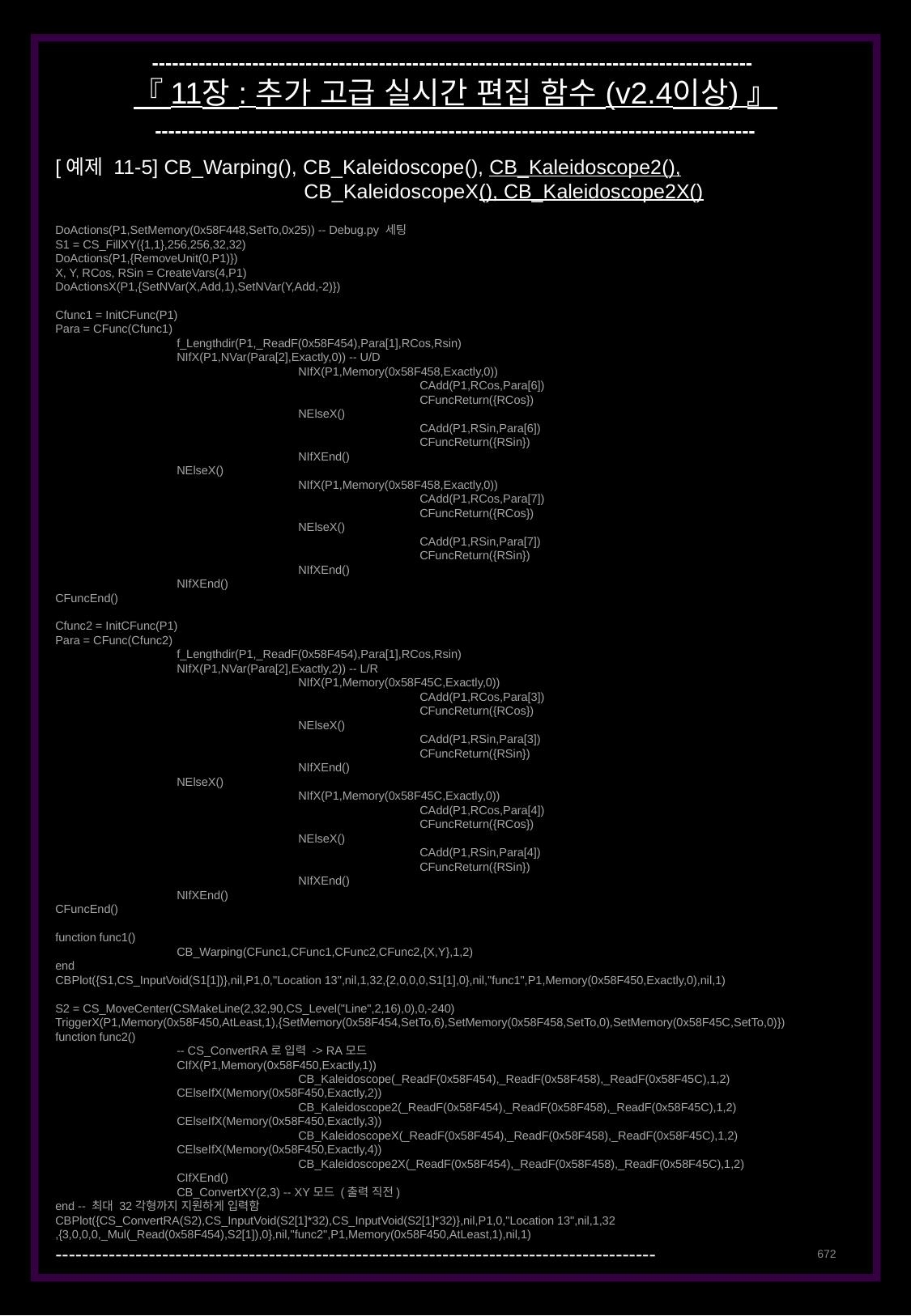

------------------------------------------------------------------------------------------
『 11장 : 추가 고급 실시간 편집 함수 (v2.4이상) 』
------------------------------------------------------------------------------------------
[예제 11-5] CB_Warping(), CB_Kaleidoscope(), CB_Kaleidoscope2(),
		 CB_KaleidoscopeX(), CB_Kaleidoscope2X()

DoActions(P1,SetMemory(0x58F448,SetTo,0x25)) -- Debug.py 세팅
S1 = CS_FillXY({1,1},256,256,32,32)
DoActions(P1,{RemoveUnit(0,P1)})
X, Y, RCos, RSin = CreateVars(4,P1)
DoActionsX(P1,{SetNVar(X,Add,1),SetNVar(Y,Add,-2)})

Cfunc1 = InitCFunc(P1)
Para = CFunc(Cfunc1)
	f_Lengthdir(P1,_ReadF(0x58F454),Para[1],RCos,Rsin)
	NIfX(P1,NVar(Para[2],Exactly,0)) -- U/D
		NIfX(P1,Memory(0x58F458,Exactly,0))
			CAdd(P1,RCos,Para[6])
			CFuncReturn({RCos})
		NElseX()
			CAdd(P1,RSin,Para[6])
			CFuncReturn({RSin})
		NIfXEnd()
	NElseX()
		NIfX(P1,Memory(0x58F458,Exactly,0))
			CAdd(P1,RCos,Para[7])
			CFuncReturn({RCos})
		NElseX()
			CAdd(P1,RSin,Para[7])
			CFuncReturn({RSin})
		NIfXEnd()
	NIfXEnd()
CFuncEnd()

Cfunc2 = InitCFunc(P1)
Para = CFunc(Cfunc2)
	f_Lengthdir(P1,_ReadF(0x58F454),Para[1],RCos,Rsin)
	NIfX(P1,NVar(Para[2],Exactly,2)) -- L/R
		NIfX(P1,Memory(0x58F45C,Exactly,0))
			CAdd(P1,RCos,Para[3])
			CFuncReturn({RCos})
		NElseX()
			CAdd(P1,RSin,Para[3])
			CFuncReturn({RSin})
		NIfXEnd()
	NElseX()
		NIfX(P1,Memory(0x58F45C,Exactly,0))
			CAdd(P1,RCos,Para[4])
			CFuncReturn({RCos})
		NElseX()
			CAdd(P1,RSin,Para[4])
			CFuncReturn({RSin})
		NIfXEnd()
	NIfXEnd()
CFuncEnd()

function func1()
	CB_Warping(CFunc1,CFunc1,CFunc2,CFunc2,{X,Y},1,2)
end
CBPlot({S1,CS_InputVoid(S1[1])},nil,P1,0,"Location 13",nil,1,32,{2,0,0,0,S1[1],0},nil,"func1",P1,Memory(0x58F450,Exactly,0),nil,1)

S2 = CS_MoveCenter(CSMakeLine(2,32,90,CS_Level("Line",2,16),0),0,-240)
TriggerX(P1,Memory(0x58F450,AtLeast,1),{SetMemory(0x58F454,SetTo,6),SetMemory(0x58F458,SetTo,0),SetMemory(0x58F45C,SetTo,0)})
function func2()
	-- CS_ConvertRA로 입력 -> RA모드
	CIfX(P1,Memory(0x58F450,Exactly,1))
		CB_Kaleidoscope(_ReadF(0x58F454),_ReadF(0x58F458),_ReadF(0x58F45C),1,2)
	CElseIfX(Memory(0x58F450,Exactly,2))
		CB_Kaleidoscope2(_ReadF(0x58F454),_ReadF(0x58F458),_ReadF(0x58F45C),1,2)
	CElseIfX(Memory(0x58F450,Exactly,3))
		CB_KaleidoscopeX(_ReadF(0x58F454),_ReadF(0x58F458),_ReadF(0x58F45C),1,2)
	CElseIfX(Memory(0x58F450,Exactly,4))
		CB_Kaleidoscope2X(_ReadF(0x58F454),_ReadF(0x58F458),_ReadF(0x58F45C),1,2)
	CIfXEnd()
	CB_ConvertXY(2,3) -- XY모드 (출력 직전)
end -- 최대 32각형까지 지원하게 입력함
CBPlot({CS_ConvertRA(S2),CS_InputVoid(S2[1]*32),CS_InputVoid(S2[1]*32)},nil,P1,0,"Location 13",nil,1,32
,{3,0,0,0,_Mul(_Read(0x58F454),S2[1]),0},nil,"func2",P1,Memory(0x58F450,AtLeast,1),nil,1)
------------------------------------------------------------------------------------------
672